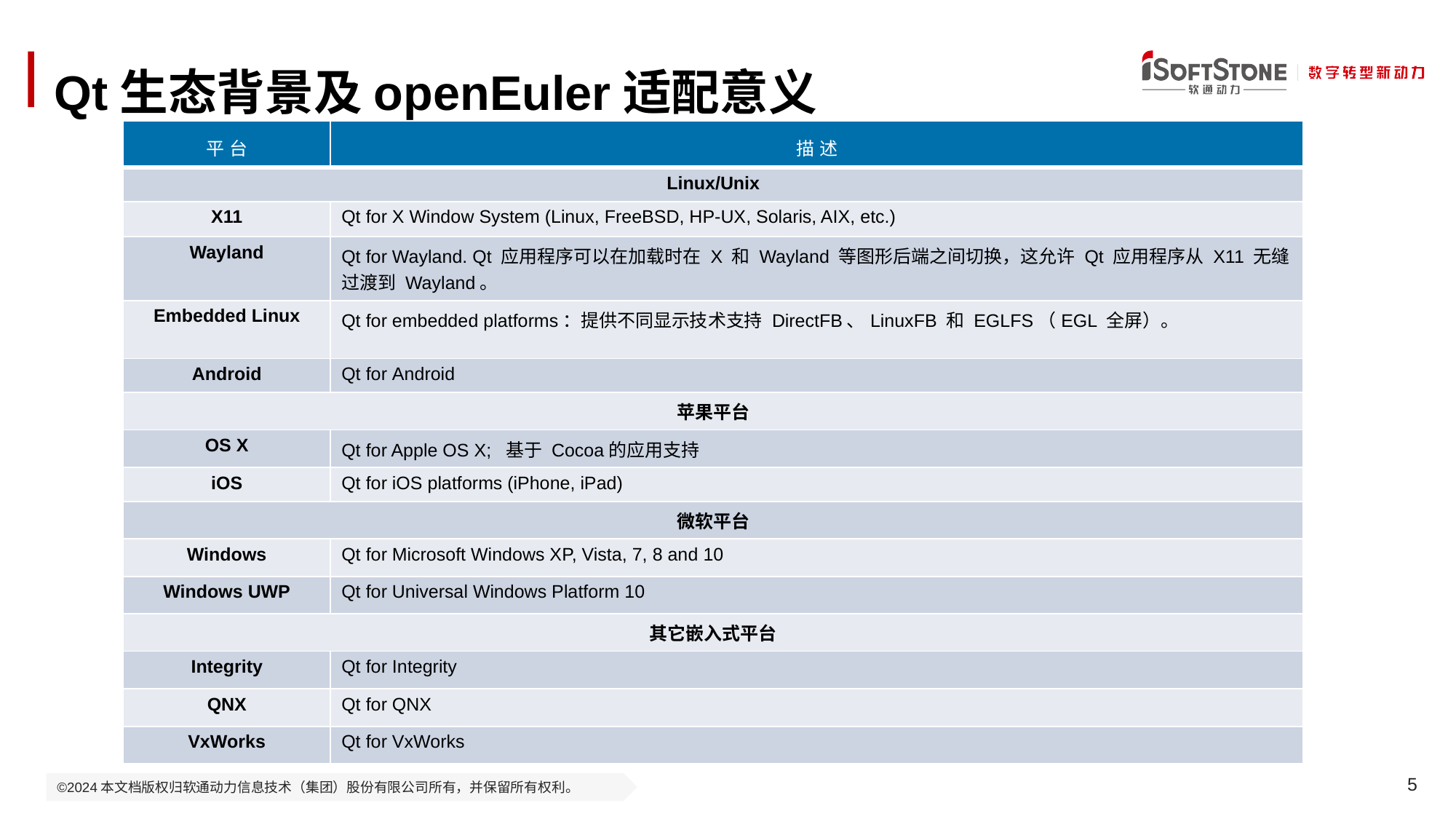

Qt生态背景及openEuler适配意义
| 平台 | 描述 |
| --- | --- |
| Linux/Unix |  |
| X11 | Qt for X Window System (Linux, FreeBSD, HP-UX, Solaris, AIX, etc.) |
| Wayland | Qt for Wayland. Qt 应用程序可以在加载时在 X 和 Wayland 等图形后端之间切换，这允许 Qt 应用程序从 X11 无缝过渡到 Wayland。 |
| Embedded Linux | Qt for embedded platforms：提供不同显示技术支持 DirectFB、LinuxFB 和 EGLFS（EGL 全屏）。 |
| Android | Qt for Android |
| 苹果平台 |  |
| OS X | Qt for Apple OS X; 基于 Cocoa的应用支持 |
| iOS | Qt for iOS platforms (iPhone, iPad) |
| 微软平台 |  |
| Windows | Qt for Microsoft Windows XP, Vista, 7, 8 and 10 |
| Windows UWP | Qt for Universal Windows Platform 10 |
| 其它嵌入式平台 |  |
| Integrity | Qt for Integrity |
| QNX | Qt for QNX |
| VxWorks | Qt for VxWorks |
5